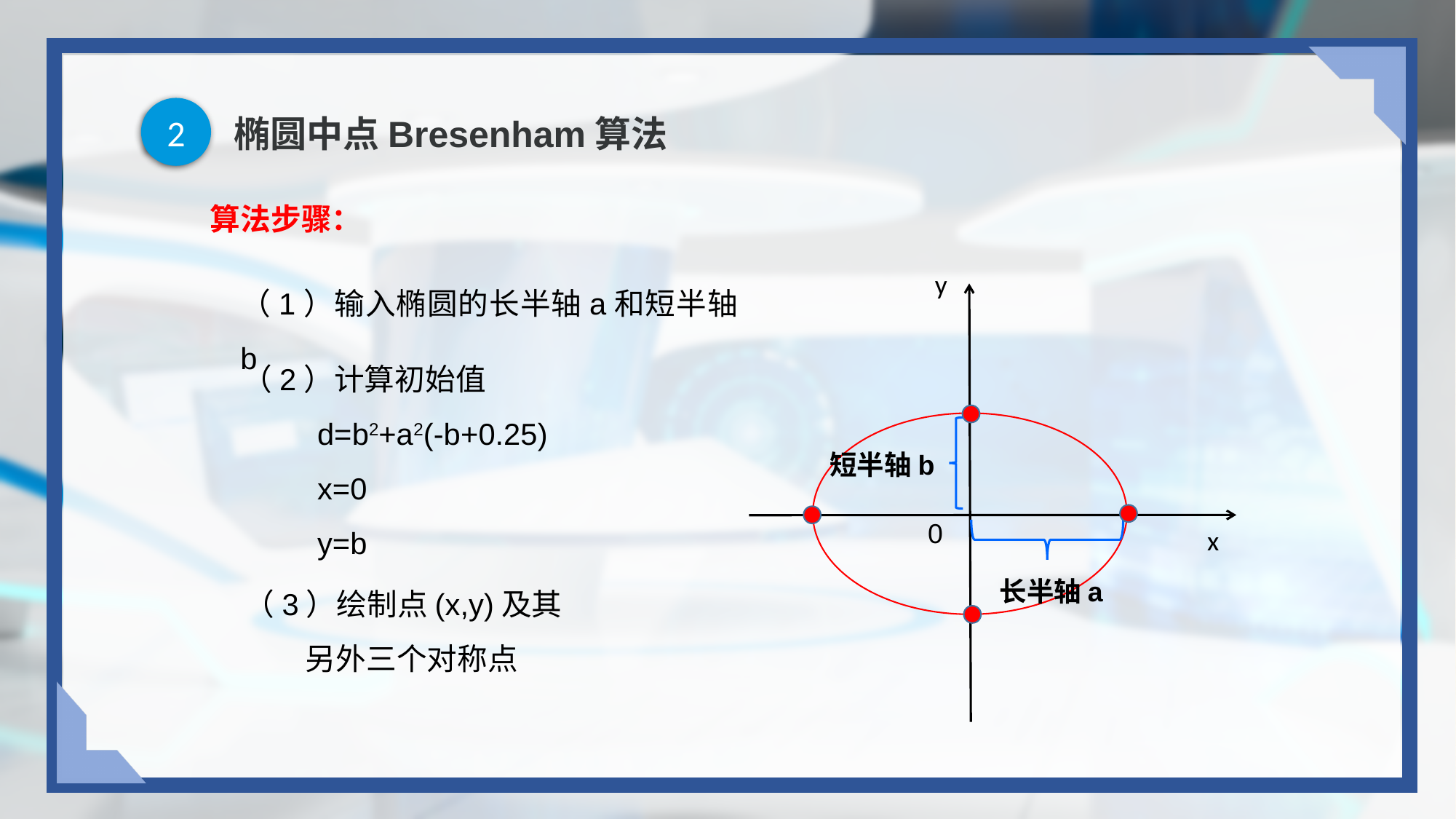

2
# 椭圆中点Bresenham算法
算法步骤：
（1）输入椭圆的长半轴a和短半轴b

y
（2）计算初始值
         d=b2+a2(-b+0.25)
         x=0
         y=b

短半轴b

0
x
（3）绘制点(x,y)及其
        另外三个对称点
长半轴a